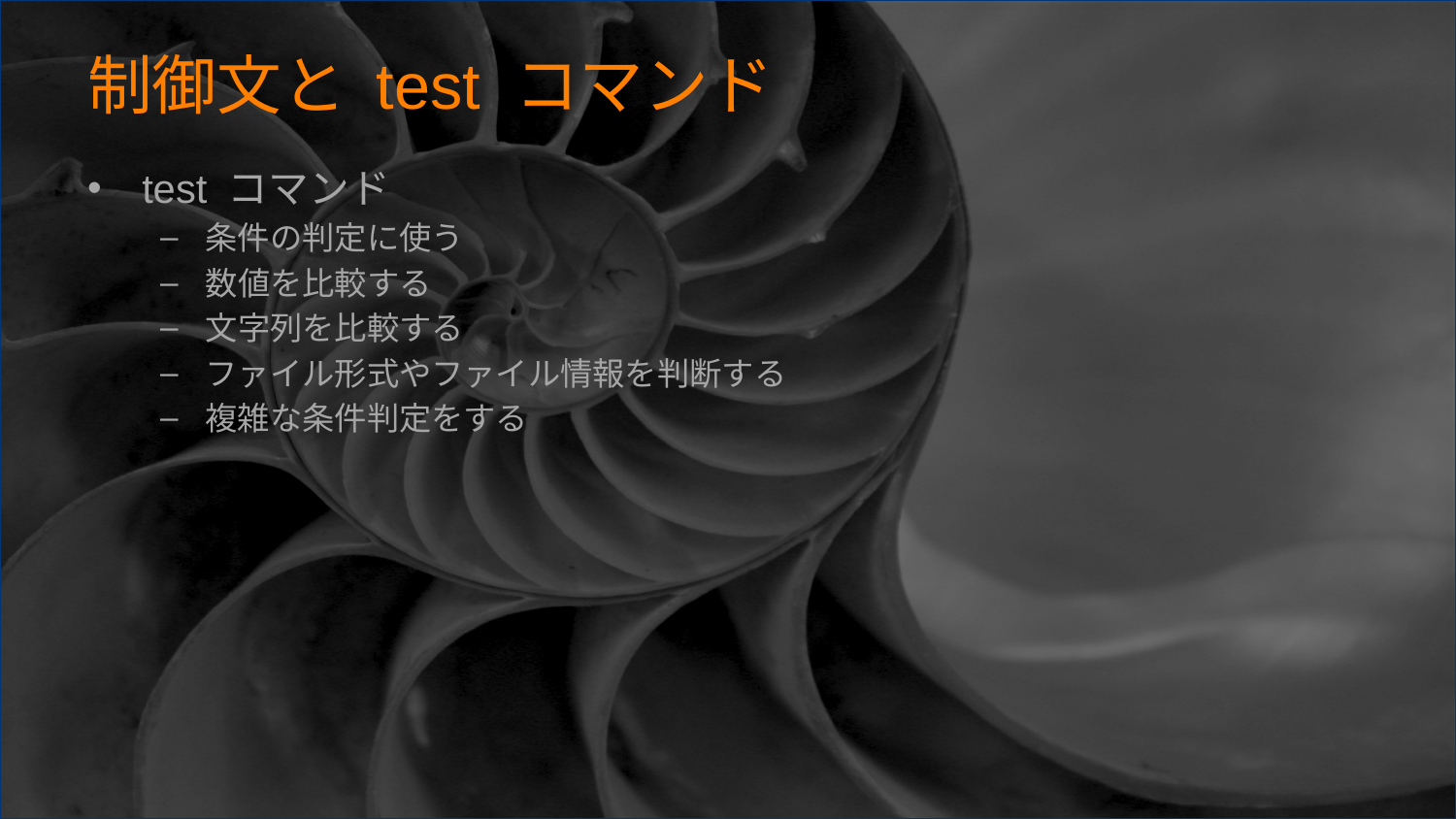

# 制御文と test コマンド
test コマンド
条件の判定に使う
数値を比較する
文字列を比較する
ファイル形式やファイル情報を判断する
複雑な条件判定をする